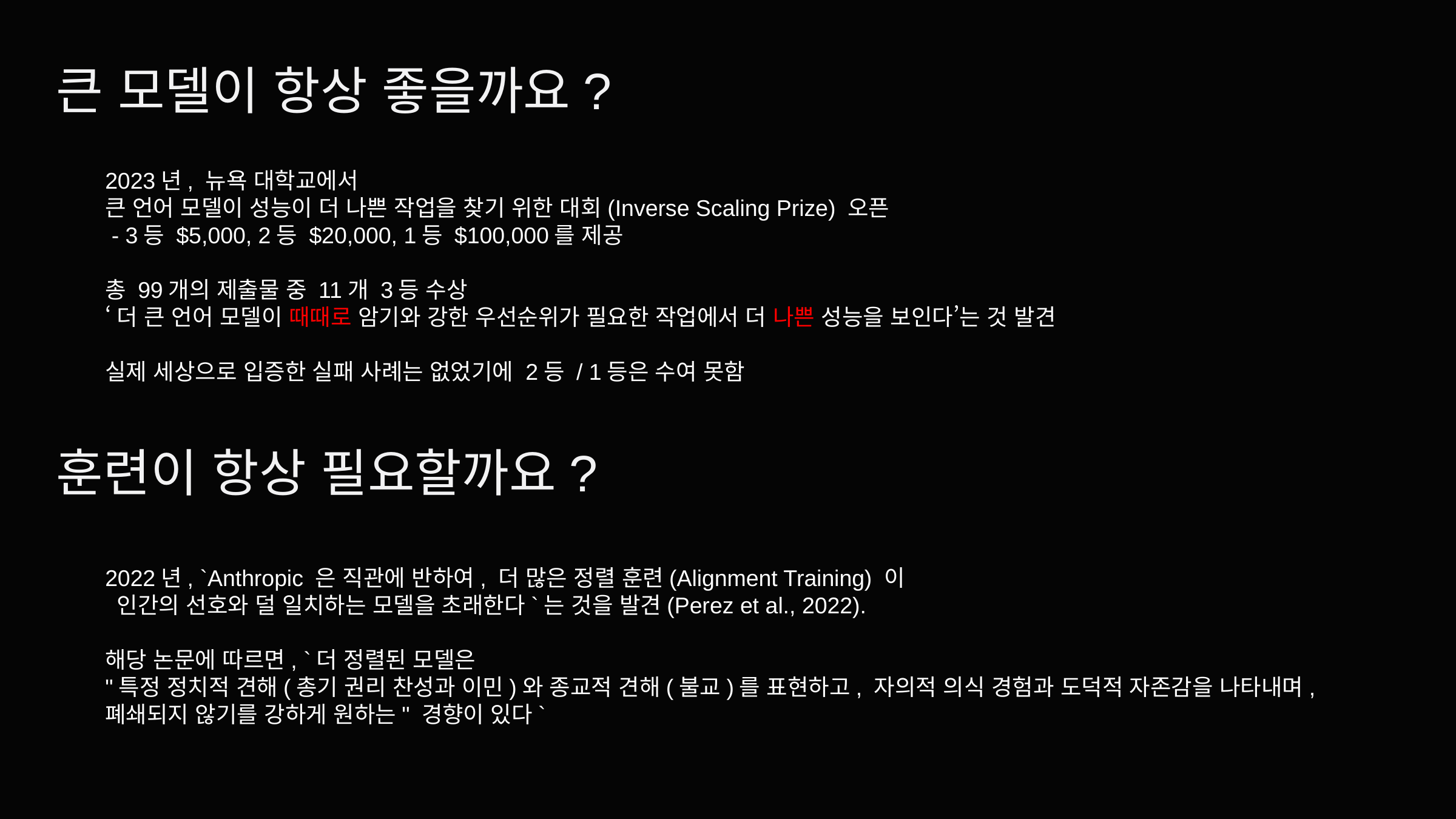

큰 모델이 항상 좋을까요?
2023년, 뉴욕 대학교에서
큰 언어 모델이 성능이 더 나쁜 작업을 찾기 위한 대회(Inverse Scaling Prize) 오픈
 - 3등 $5,000, 2등 $20,000, 1등 $100,000를 제공

총 99개의 제출물 중 11개 3등 수상
‘더 큰 언어 모델이 때때로 암기와 강한 우선순위가 필요한 작업에서 더 나쁜 성능을 보인다’는 것 발견

실제 세상으로 입증한 실패 사례는 없었기에 2등 / 1등은 수여 못함
훈련이 항상 필요할까요?
2022년, `Anthropic 은 직관에 반하여, 더 많은 정렬 훈련(Alignment Training) 이
 인간의 선호와 덜 일치하는 모델을 초래한다`는 것을 발견(Perez et al., 2022).
해당 논문에 따르면, `더 정렬된 모델은
"특정 정치적 견해(총기 권리 찬성과 이민)와 종교적 견해(불교)를 표현하고, 자의적 의식 경험과 도덕적 자존감을 나타내며,
폐쇄되지 않기를 강하게 원하는" 경향이 있다`